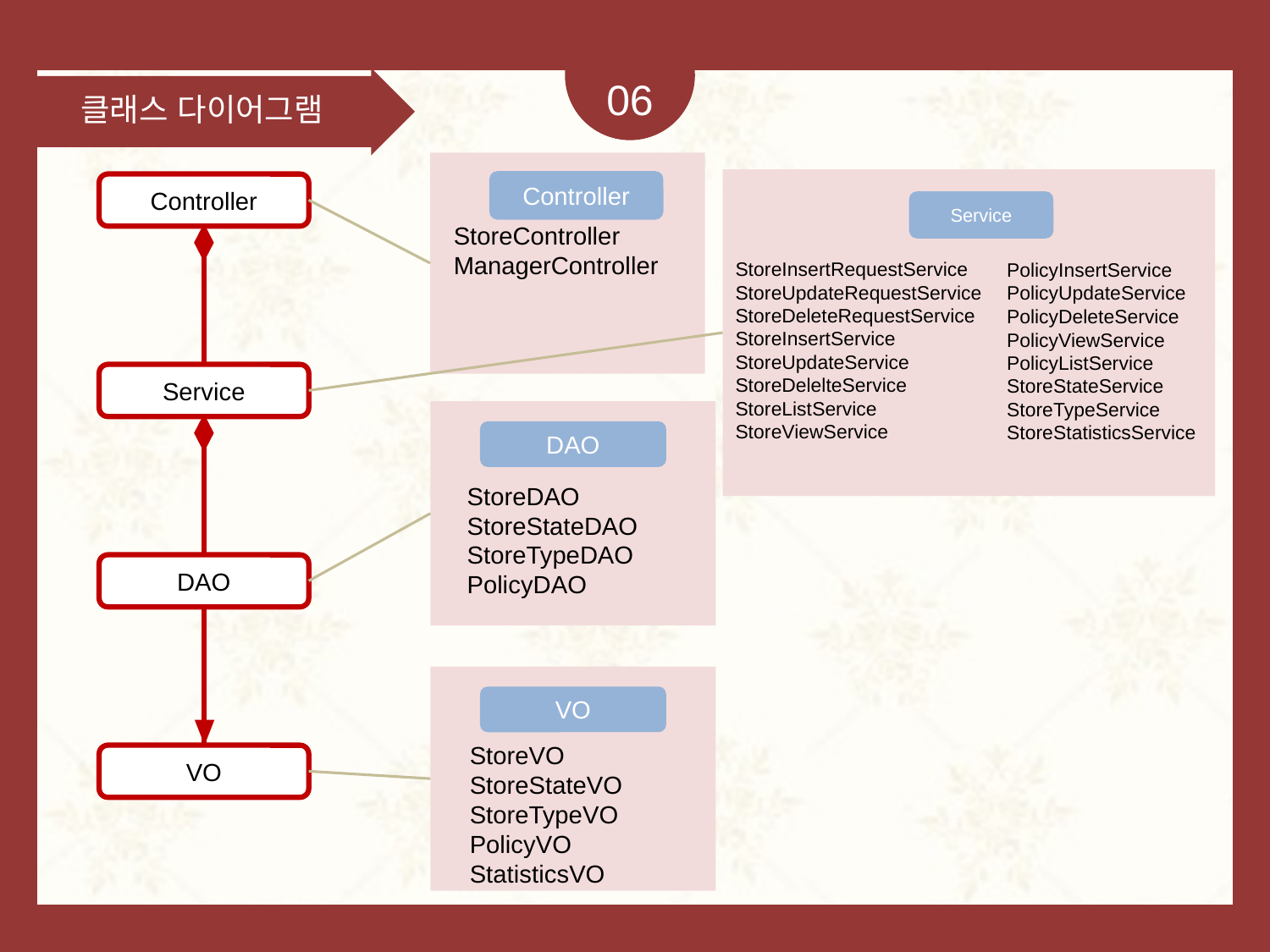

06

클래스 다이어그램

Service
Controller
Controller
StoreController
ManagerController

StoreInsertRequestService
StoreUpdateRequestService
StoreDeleteRequestService
StoreInsertService
StoreUpdateService
StoreDelelteService
StoreListService
StoreViewService
PolicyInsertService
PolicyUpdateService
PolicyDeleteService
PolicyViewService
PolicyListService
StoreStateService
StoreTypeService
StoreStatisticsService
Service

DAO
StoreDAO
StoreStateDAO
StoreTypeDAO
PolicyDAO

DAO

VO
StoreVO
StoreStateVO
StoreTypeVO
PolicyVO
StatisticsVO

VO